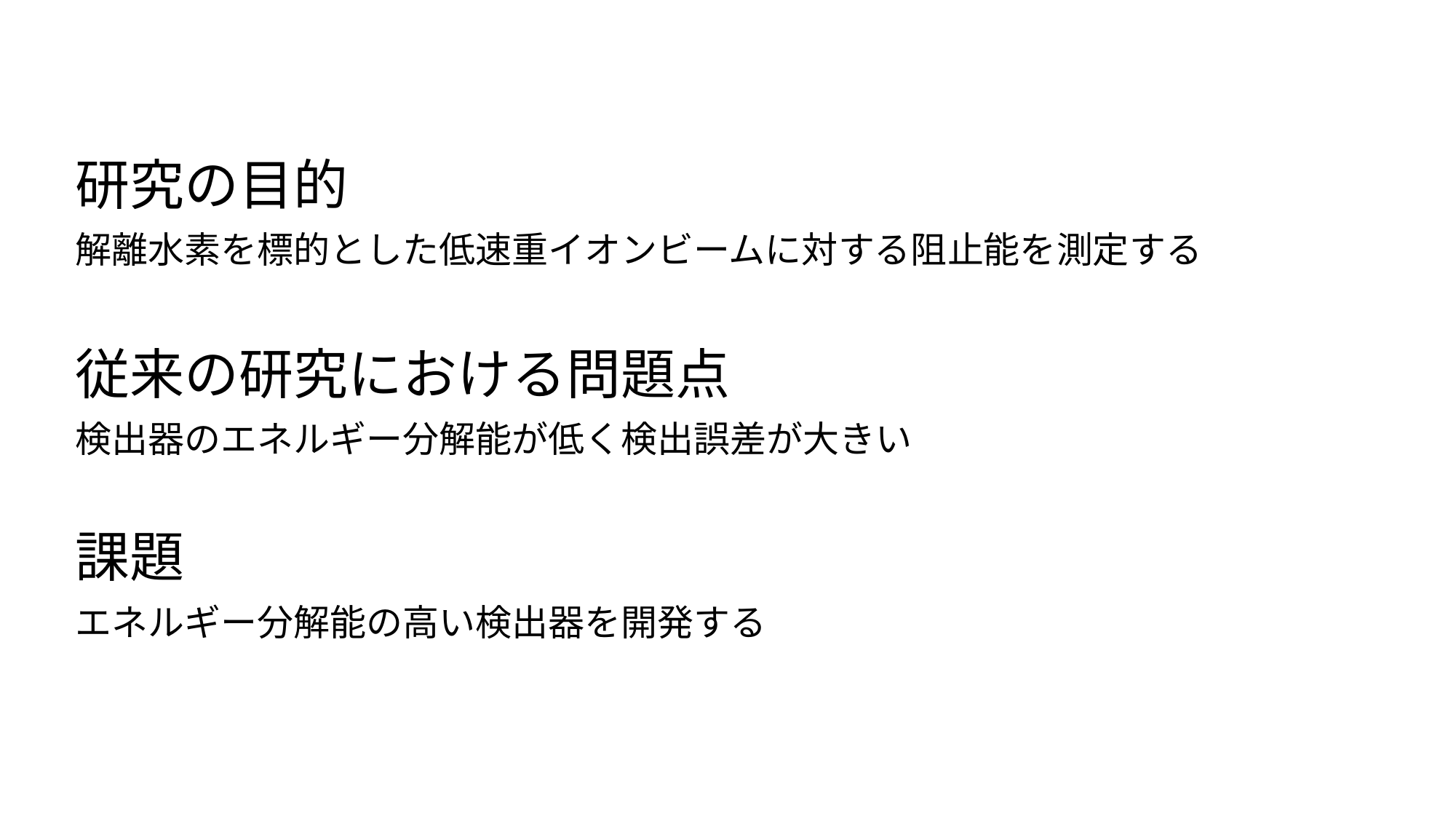

研究の目的
解離水素を標的とした低速重イオンビームに対する阻止能を測定する

従来の研究における問題点
検出器のエネルギー分解能が低く検出誤差が大きい

課題
エネルギー分解能の高い検出器を開発する